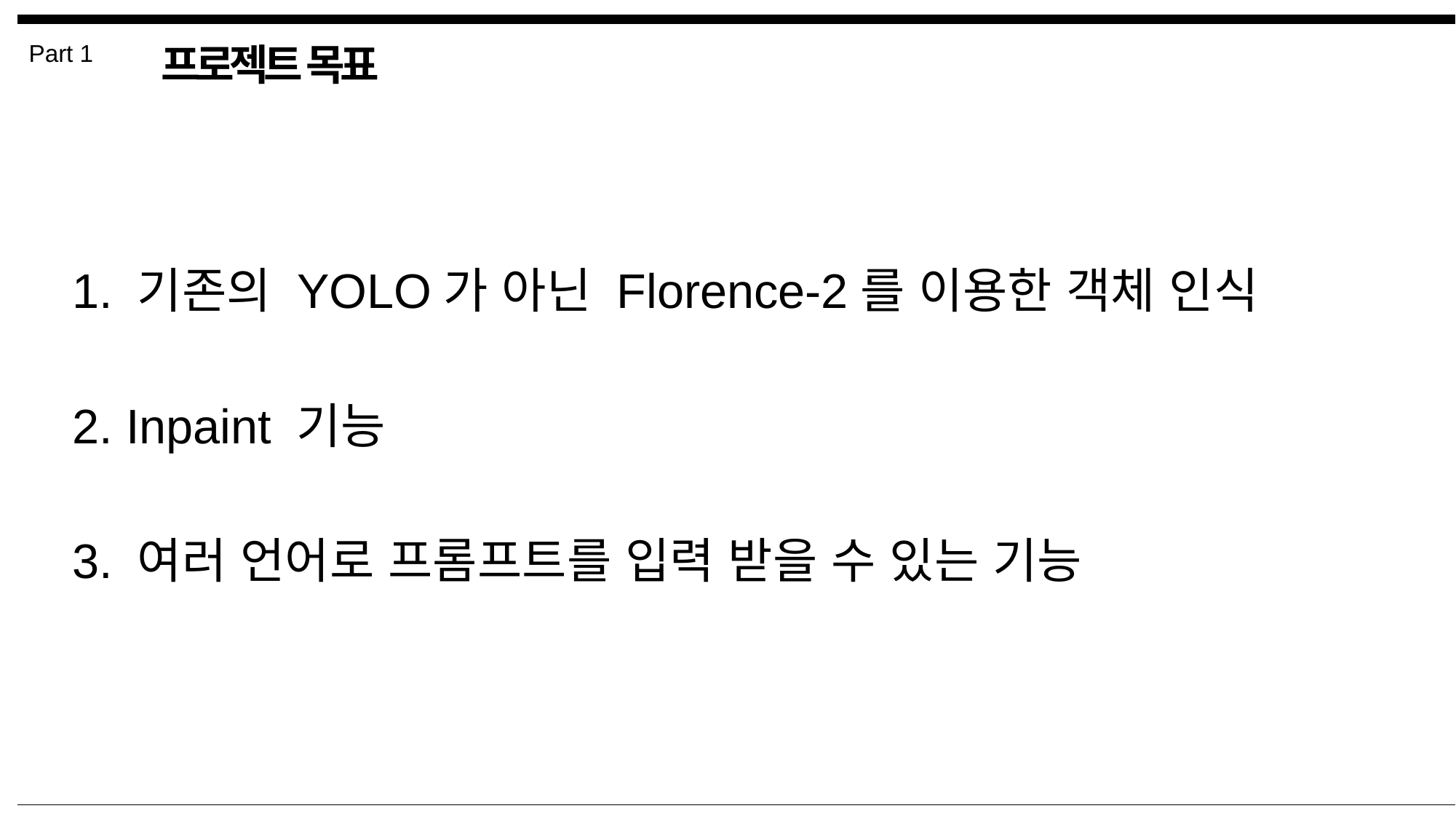

Part 1
프로젝트 목표
1. 기존의 YOLO가 아닌 Florence-2를 이용한 객체 인식

2. Inpaint 기능

3. 여러 언어로 프롬프트를 입력 받을 수 있는 기능